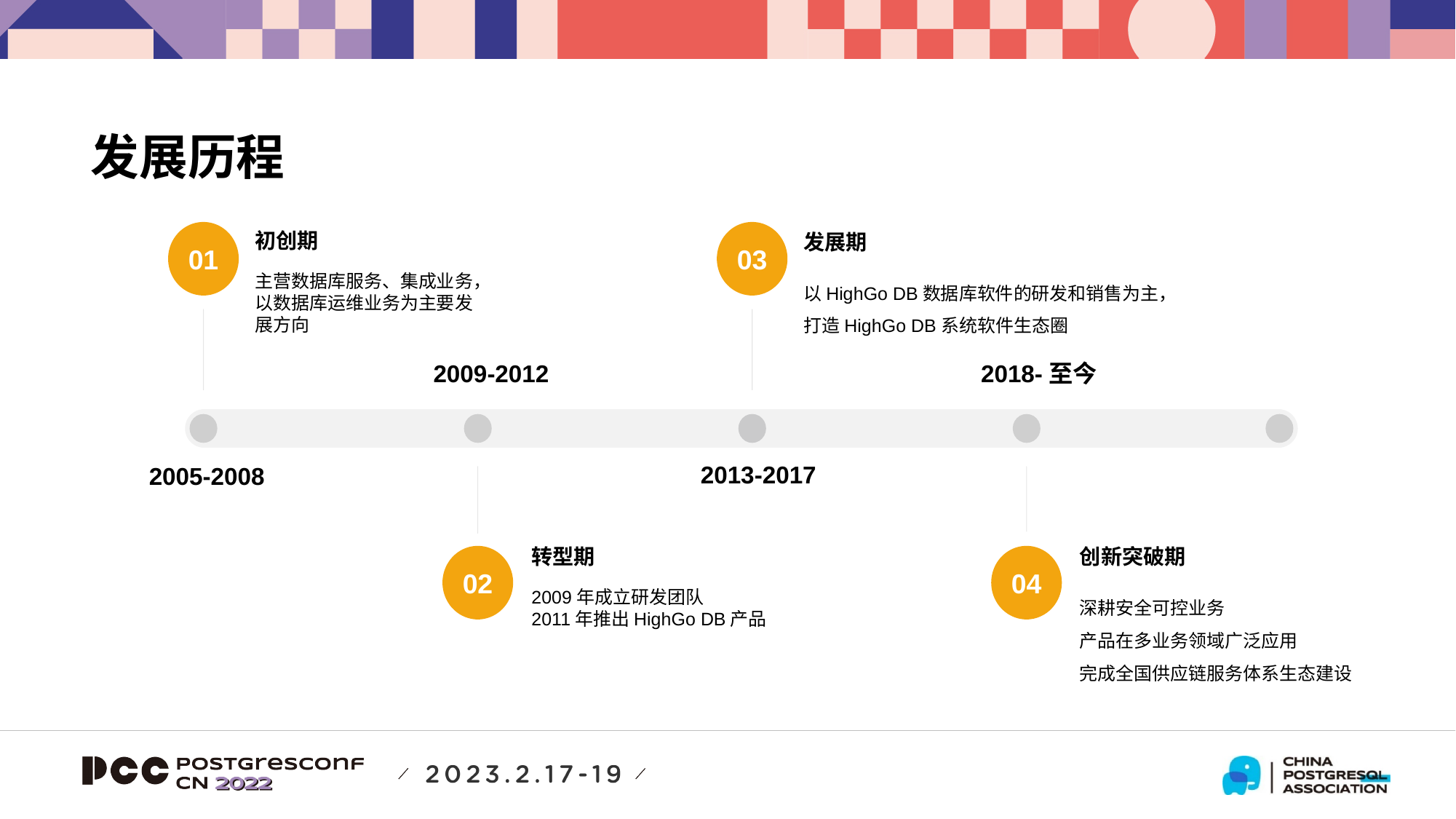

发展历程
初创期
01
03
发展期
主营数据库服务、集成业务，以数据库运维业务为主要发展方向
以HighGo DB数据库软件的研发和销售为主，打造HighGo DB系统软件生态圈
2009-2012
2018-至今

2013-2017
2005-2008
转型期
创新突破期
02
04
2009年成立研发团队
2011年推出HighGo DB产品
深耕安全可控业务
产品在多业务领域广泛应用
完成全国供应链服务体系生态建设